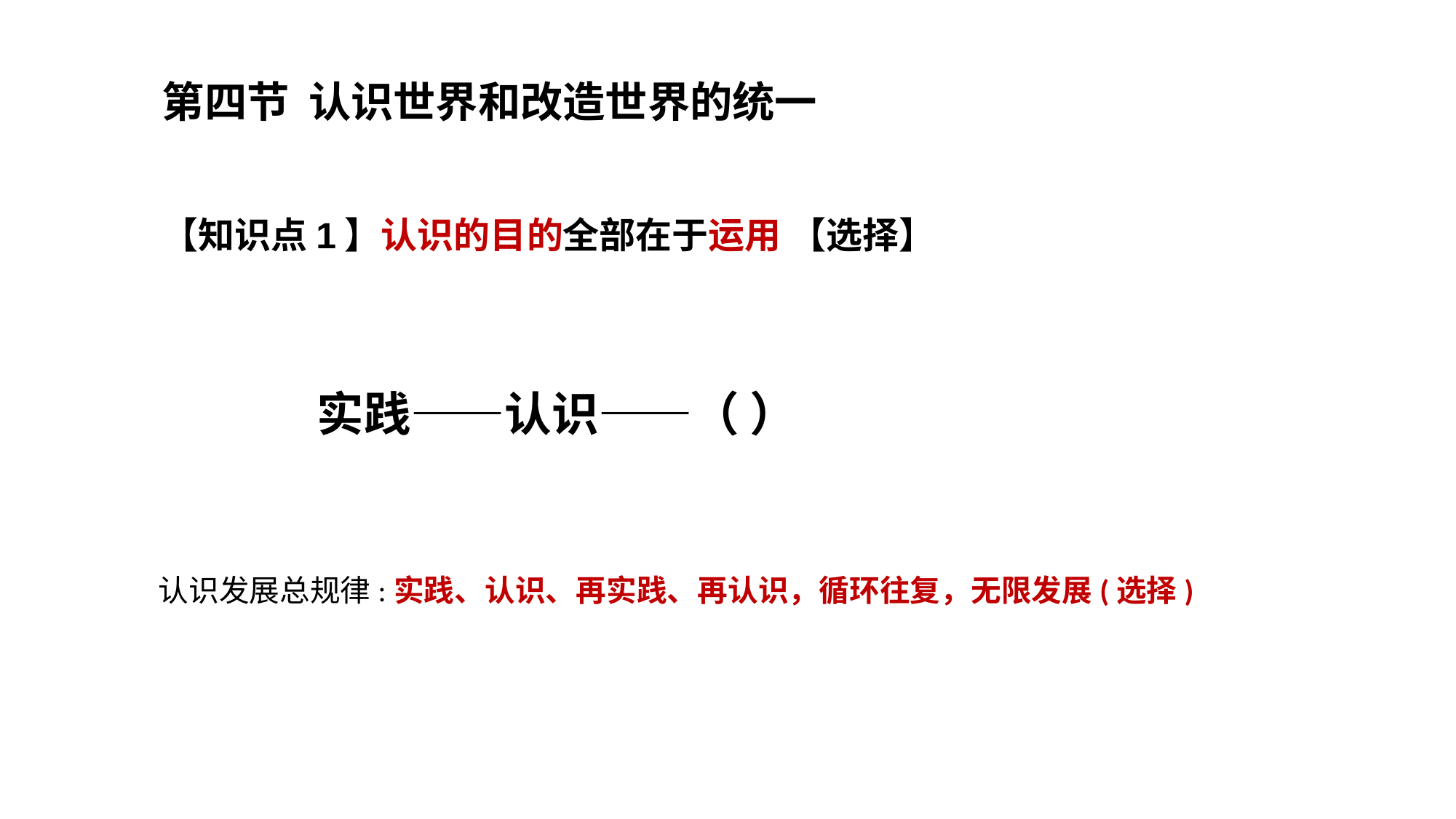

第二章
第四节  认识世界和改造世界的统一
【知识点1】认识的目的全部在于运用 【选择】
实践——认识——（ ）
认识发展总规律:实践、认识、再实践、再认识，循环往复，无限发展(选择)